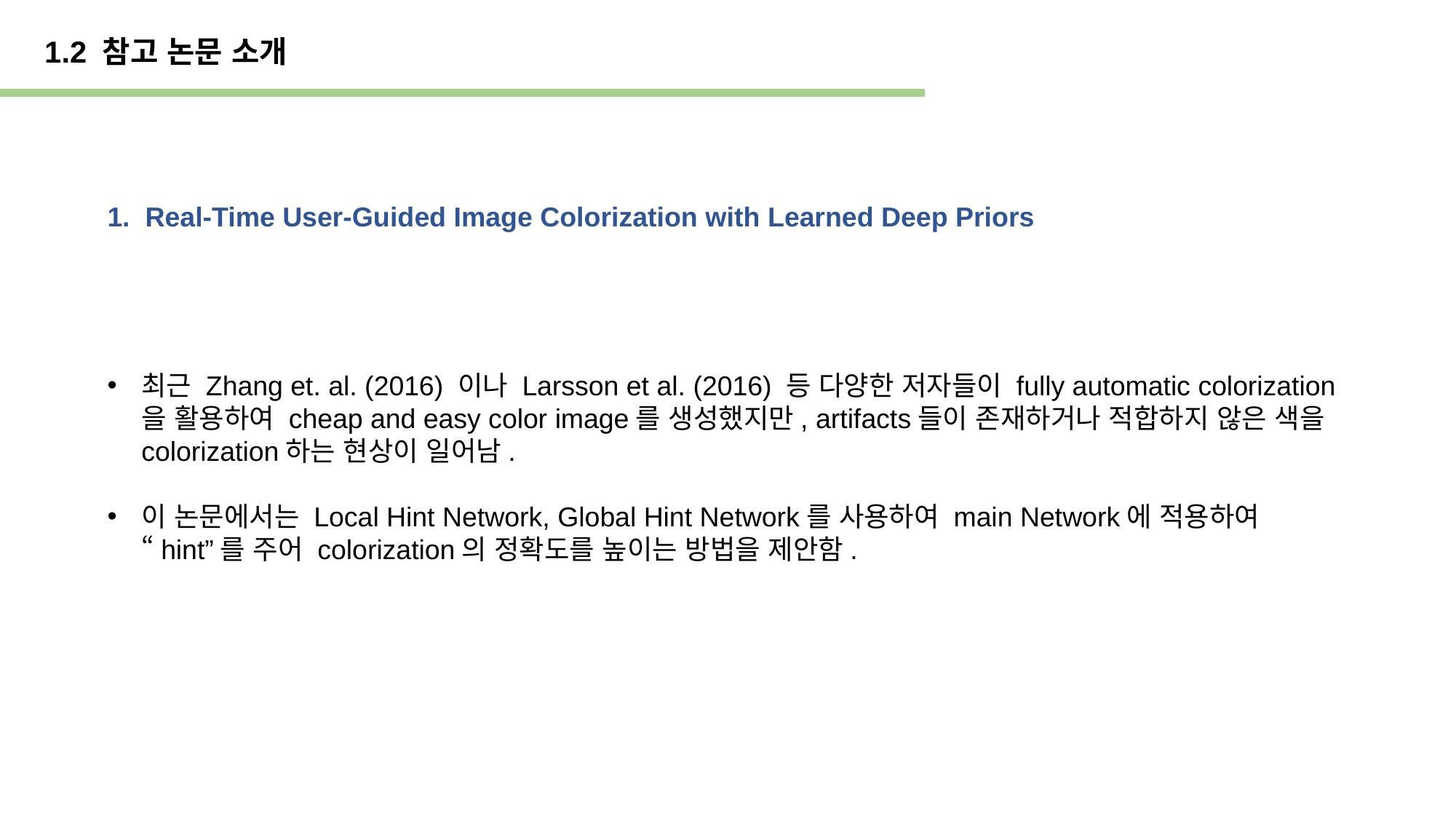

1.2 참고 논문 소개
1.  Real-Time User-Guided Image Colorization with Learned Deep Priors
최근 Zhang et. al. (2016) 이나 Larsson et al. (2016) 등 다양한 저자들이 fully automatic colorization을 활용하여 cheap and easy color image를 생성했지만, artifacts들이 존재하거나 적합하지 않은 색을 colorization하는 현상이 일어남.

이 논문에서는 Local Hint Network, Global Hint Network를 사용하여 main Network에 적용하여 “hint”를 주어 colorization의 정확도를 높이는 방법을 제안함.